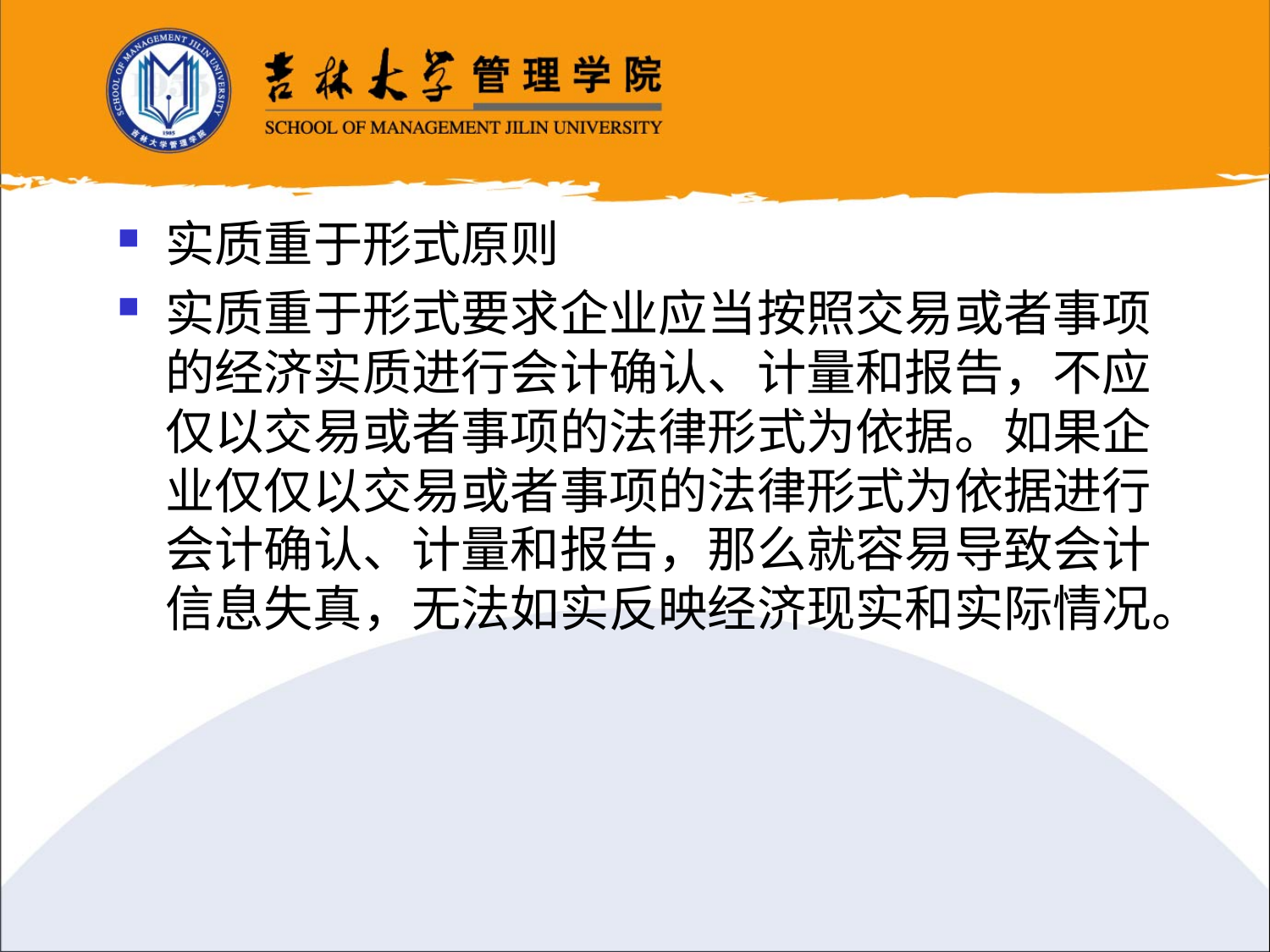

实质重于形式原则
实质重于形式要求企业应当按照交易或者事项的经济实质进行会计确认、计量和报告，不应仅以交易或者事项的法律形式为依据。如果企业仅仅以交易或者事项的法律形式为依据进行会计确认、计量和报告，那么就容易导致会计信息失真，无法如实反映经济现实和实际情况。